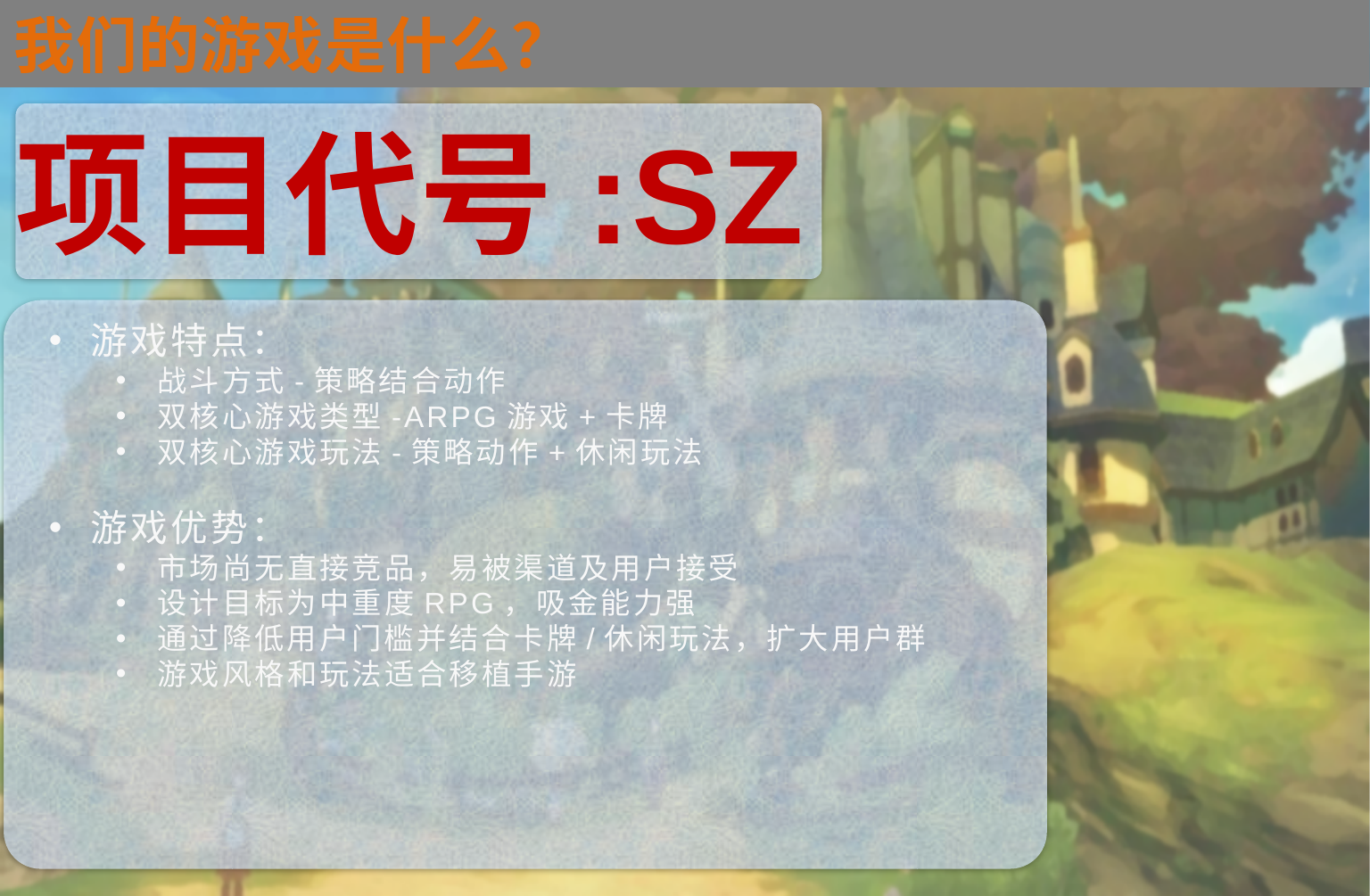

为什么要做卡片游戏
我们的游戏是什么？

项目代号:SZ
游戏特点：
战斗方式-策略结合动作
双核心游戏类型-ARPG游戏+卡牌
双核心游戏玩法-策略动作+休闲玩法

游戏优势：
市场尚无直接竞品，易被渠道及用户接受
设计目标为中重度RPG，吸金能力强
通过降低用户门槛并结合卡牌/休闲玩法，扩大用户群
游戏风格和玩法适合移植手游